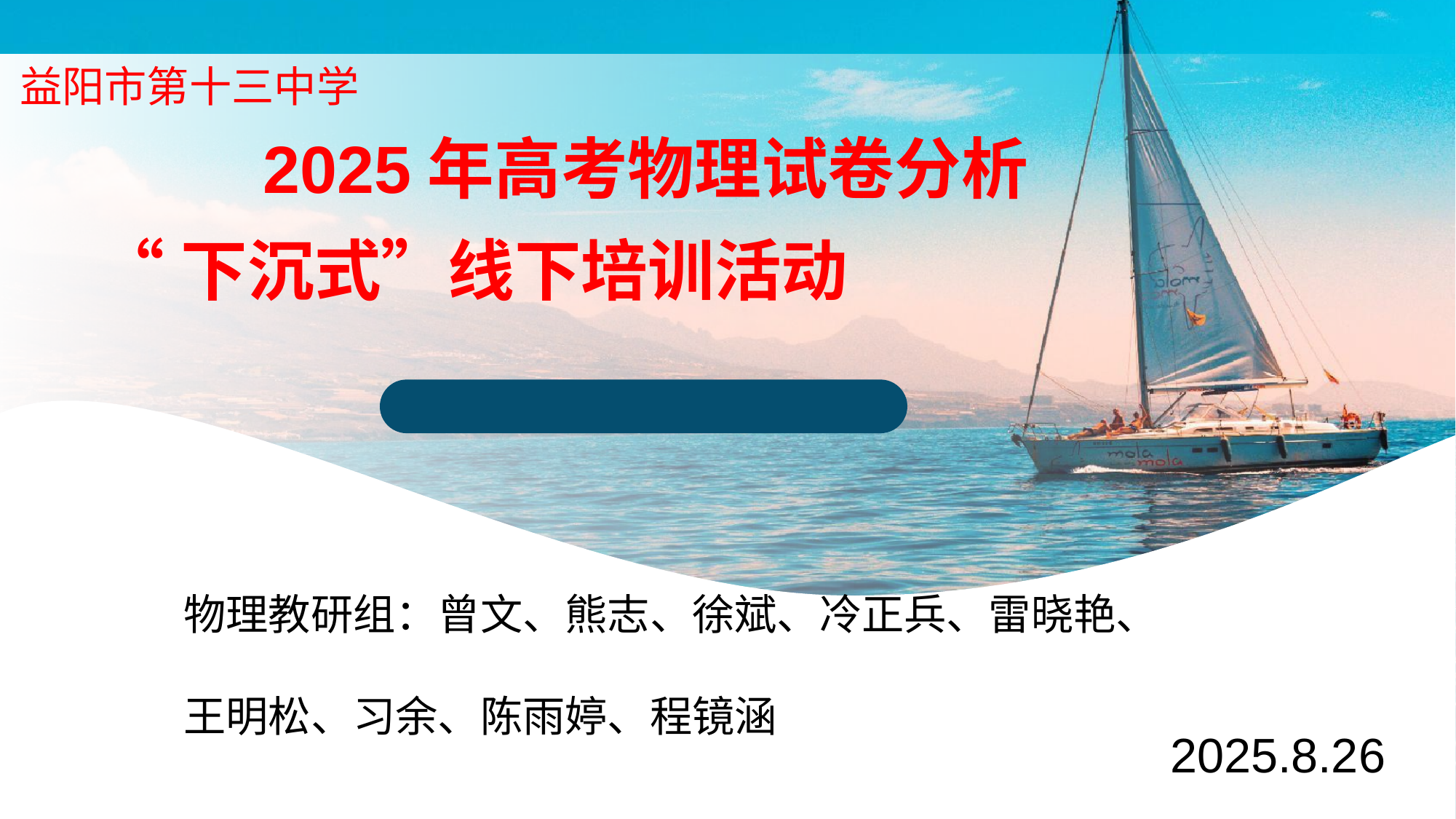

2025年高考物理试卷分析
       “下沉式”线下培训活动
益阳市第十三中学

物理教研组：曾文、熊志、徐斌、冷正兵、雷晓艳、

王明松、习余、陈雨婷、程镜涵
2025.8.26